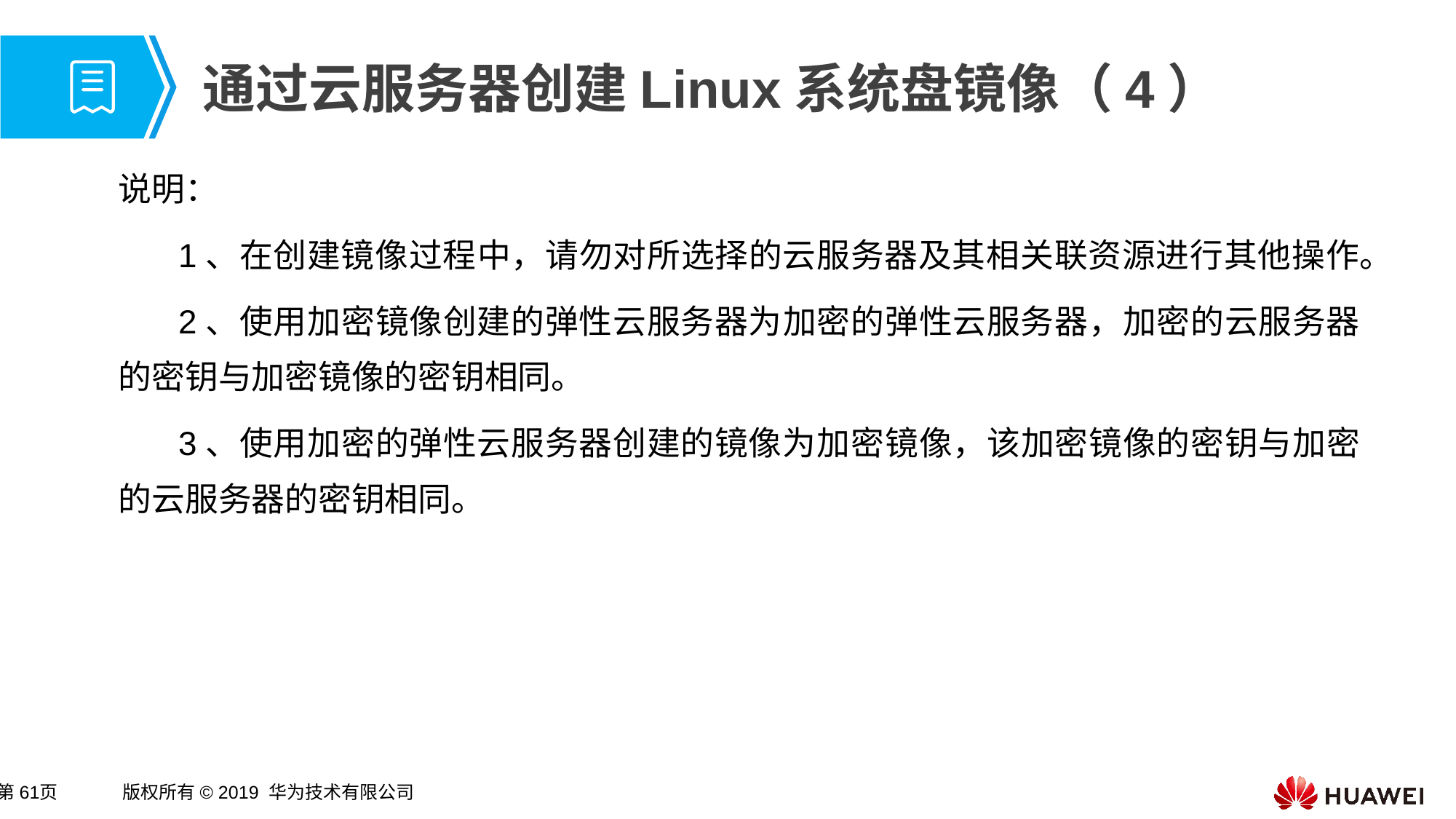

# 通过云服务器创建Linux系统盘镜像（4）
说明：
      1、在创建镜像过程中，请勿对所选择的云服务器及其相关联资源进行其他操作。
      2、使用加密镜像创建的弹性云服务器为加密的弹性云服务器，加密的云服务器的密钥与加密镜像的密钥相同。
      3、使用加密的弹性云服务器创建的镜像为加密镜像，该加密镜像的密钥与加密的云服务器的密钥相同。